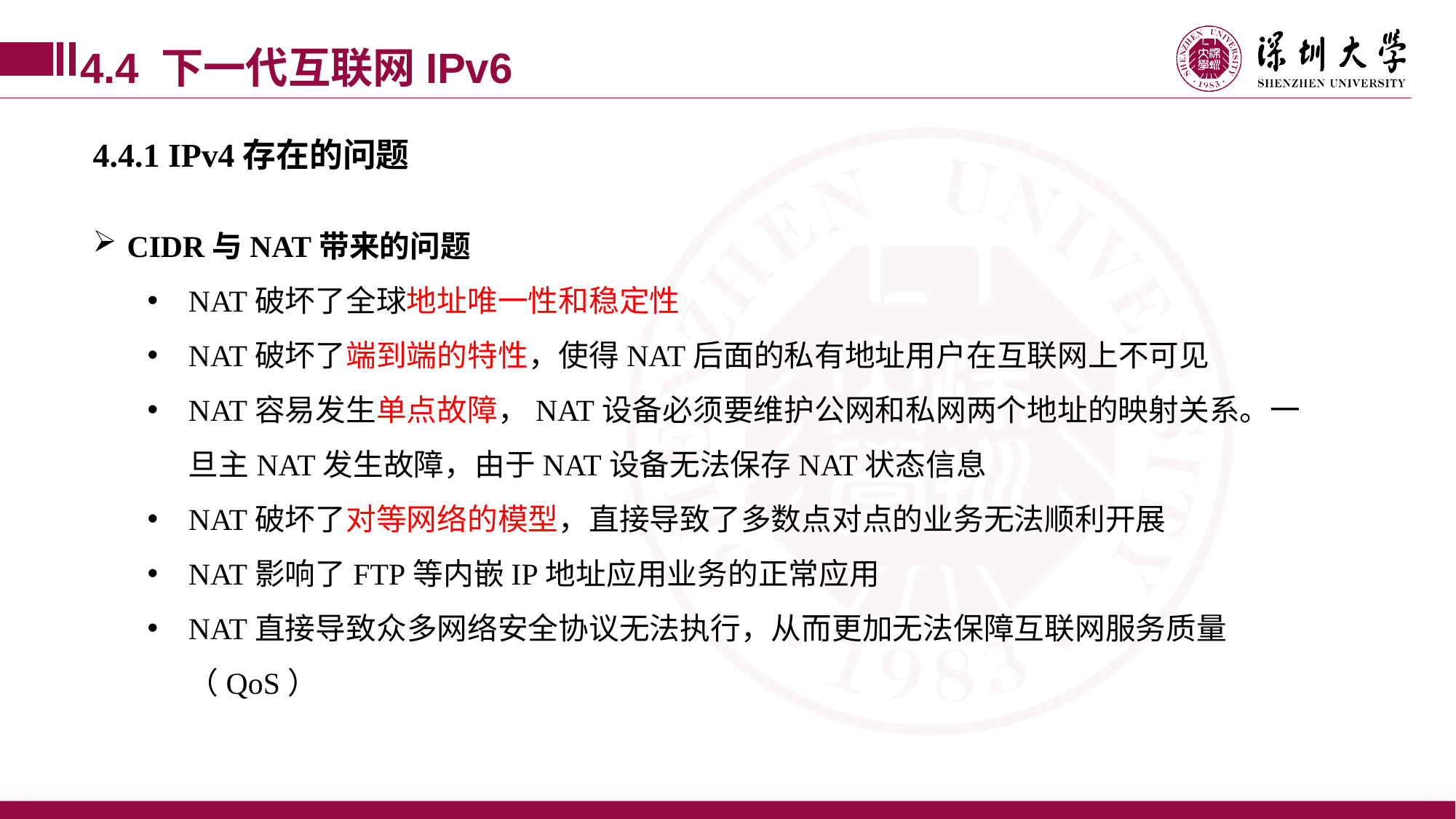

4.4 下一代互联网IPv6

4.4.1 IPv4存在的问题
CIDR与NAT带来的问题
NAT破坏了全球地址唯一性和稳定性
NAT破坏了端到端的特性，使得NAT后面的私有地址用户在互联网上不可见
NAT容易发生单点故障，NAT设备必须要维护公网和私网两个地址的映射关系。一旦主NAT发生故障，由于NAT设备无法保存NAT状态信息
NAT破坏了对等网络的模型，直接导致了多数点对点的业务无法顺利开展
NAT影响了FTP等内嵌IP地址应用业务的正常应用
NAT直接导致众多网络安全协议无法执行，从而更加无法保障互联网服务质量（QoS）